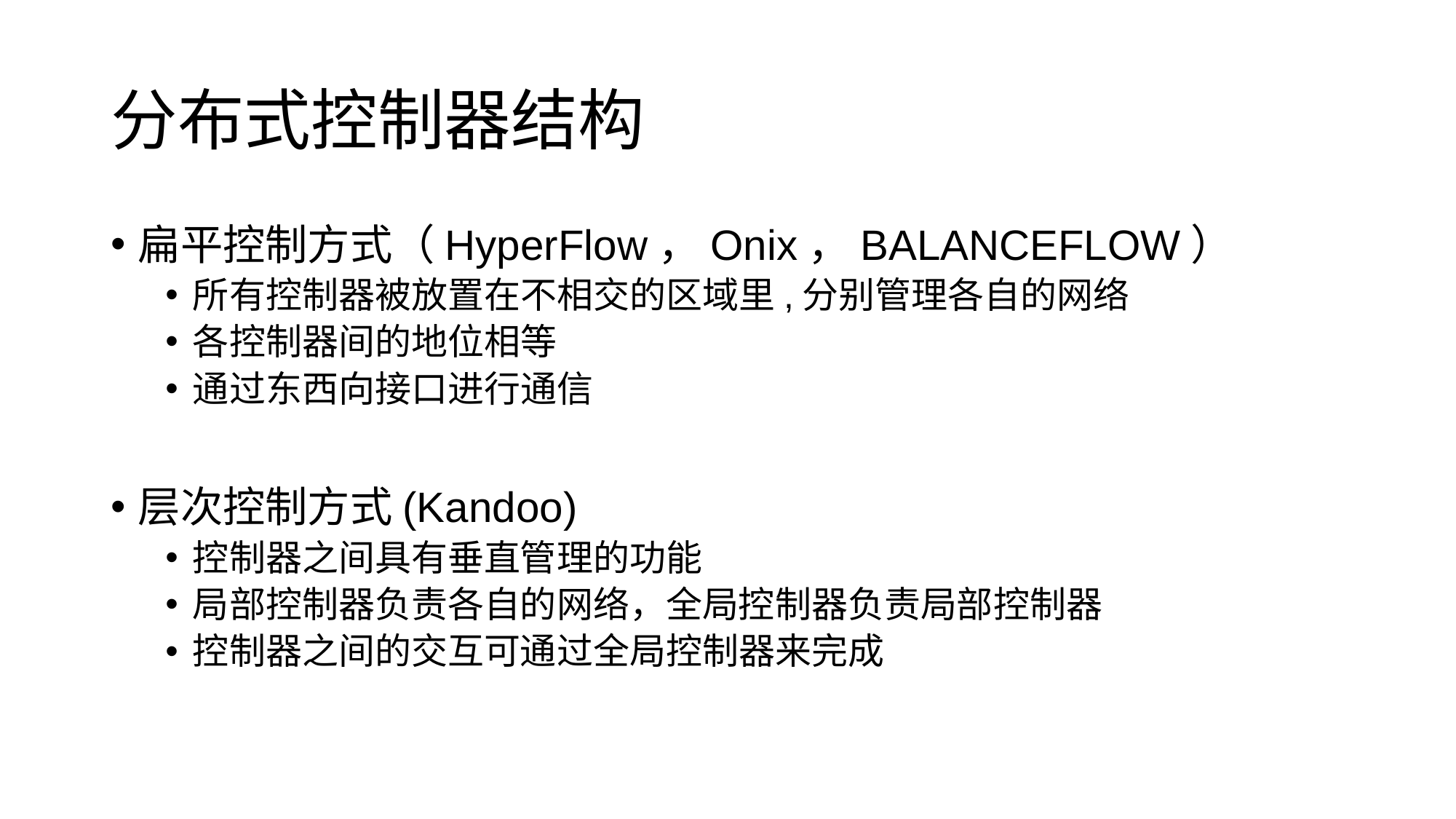

# 分布式控制器结构
扁平控制方式（HyperFlow，Onix，BALANCEFLOW）
所有控制器被放置在不相交的区域里,分别管理各自的网络
各控制器间的地位相等
通过东西向接口进行通信

层次控制方式(Kandoo)
控制器之间具有垂直管理的功能
局部控制器负责各自的网络，全局控制器负责局部控制器
控制器之间的交互可通过全局控制器来完成